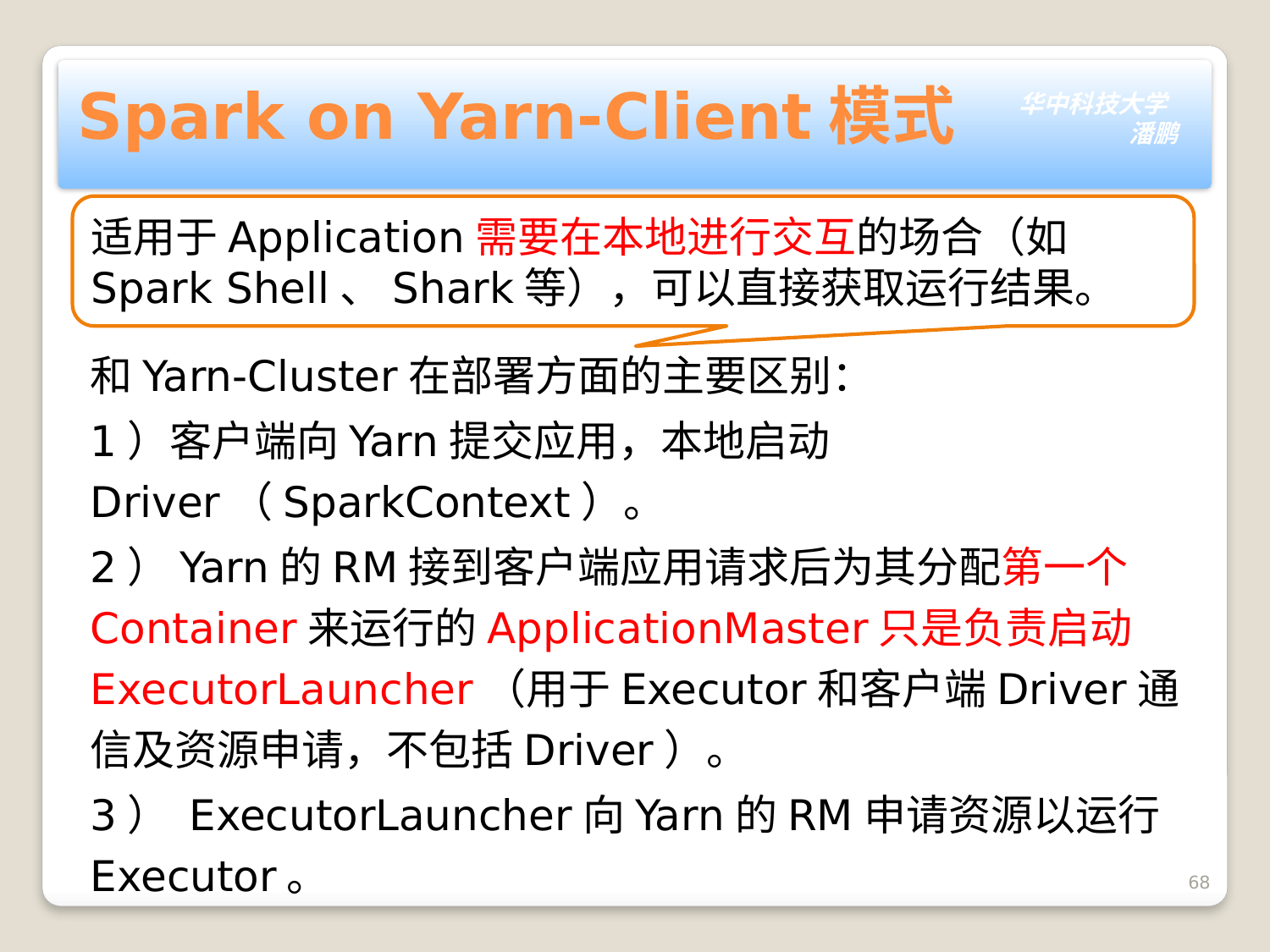

# Spark on Yarn-Client模式
适用于Application需要在本地进行交互的场合（如Spark Shell、Shark等），可以直接获取运行结果。
和Yarn-Cluster在部署方面的主要区别：
1）客户端向Yarn提交应用，本地启动Driver（SparkContext）。
2）Yarn的RM接到客户端应用请求后为其分配第一个Container来运行的ApplicationMaster只是负责启动ExecutorLauncher（用于Executor和客户端Driver通信及资源申请，不包括Driver）。
3） ExecutorLauncher向Yarn的RM申请资源以运行Executor。
68